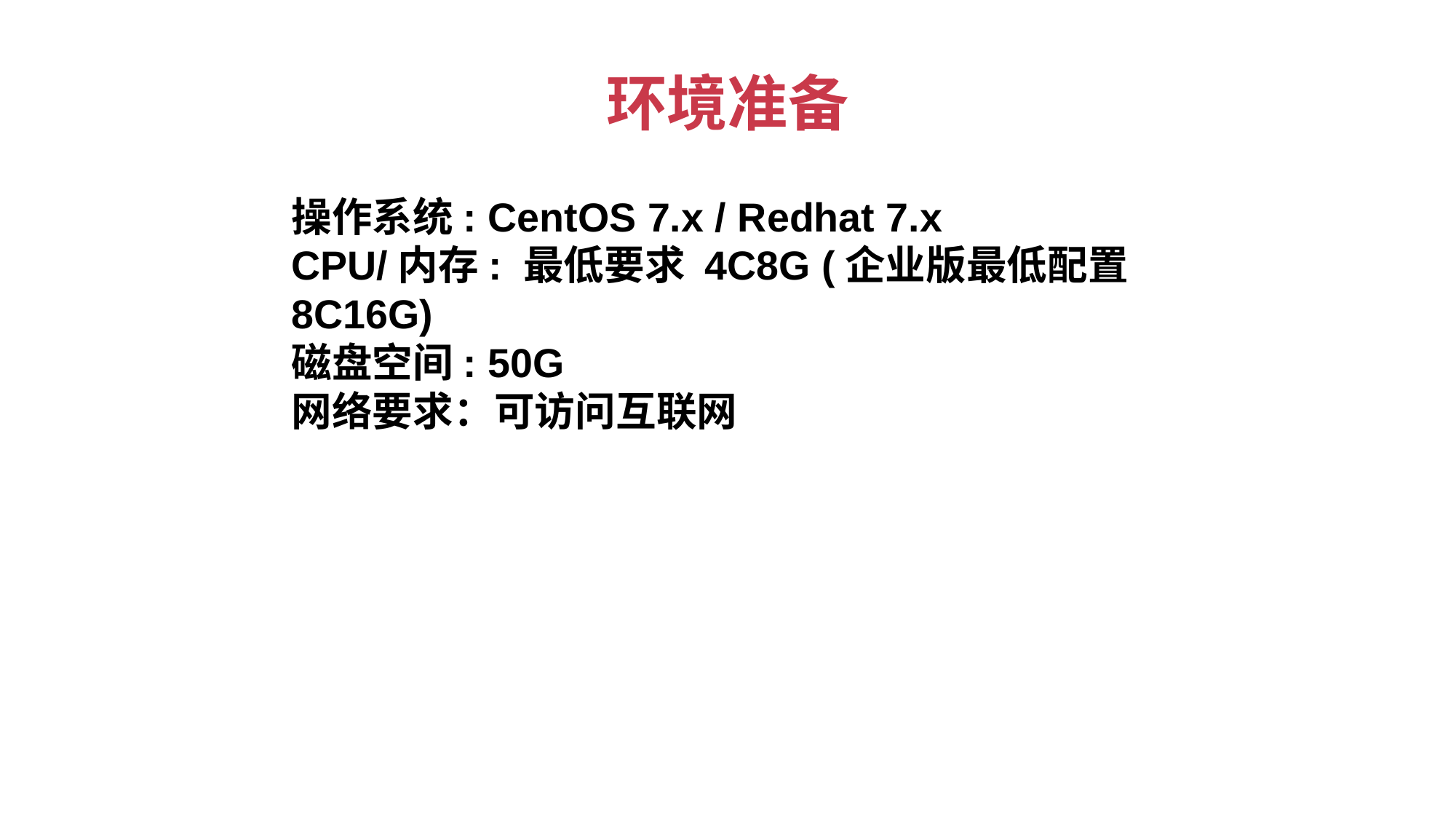

# 环境准备
操作系统: CentOS 7.x / Redhat 7.x
CPU/内存: 最低要求 4C8G (企业版最低配置 8C16G)
磁盘空间: 50G
网络要求：可访问互联网